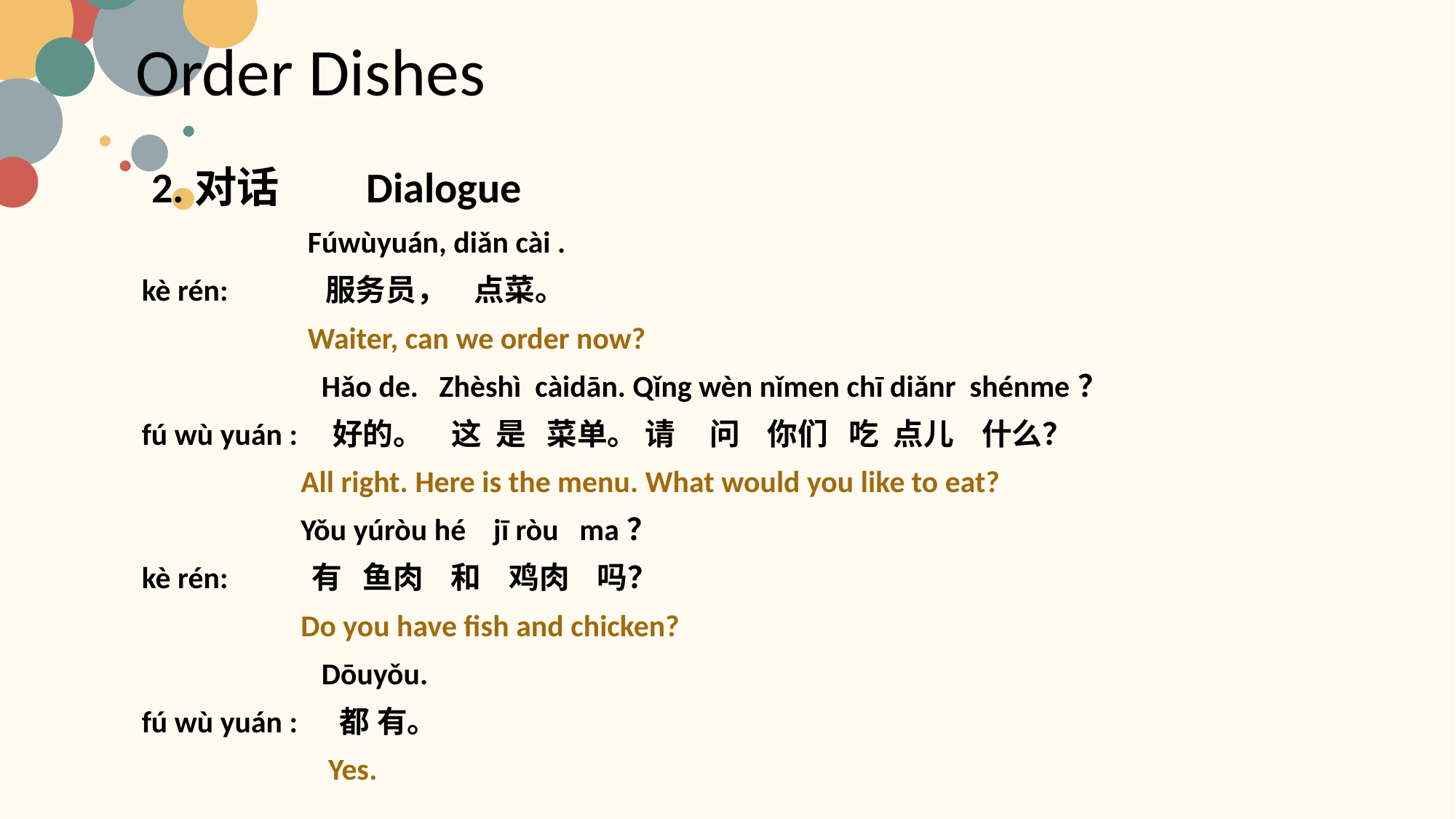

# Order Dishes
 2.对话        Dialogue
                        Fúwùyuán, diǎn cài .
kè rén:             服务员，    点菜。
                        Waiter, can we order now?
                          Hǎo de.   Zhèshì  càidān. Qǐng wèn nǐmen chī diǎnr  shénme？
fú wù yuán :    好的。    这  是   菜单。 请     问    你们   吃  点儿    什么？
                       All right. Here is the menu. What would you like to eat?
                       Yǒu yúròu hé    jī ròu   ma？
kè rén:           有   鱼肉    和    鸡肉    吗？
                       Do you have fish and chicken?
                          Dōuyǒu.
fú wù yuán :     都 有。
                           Yes.